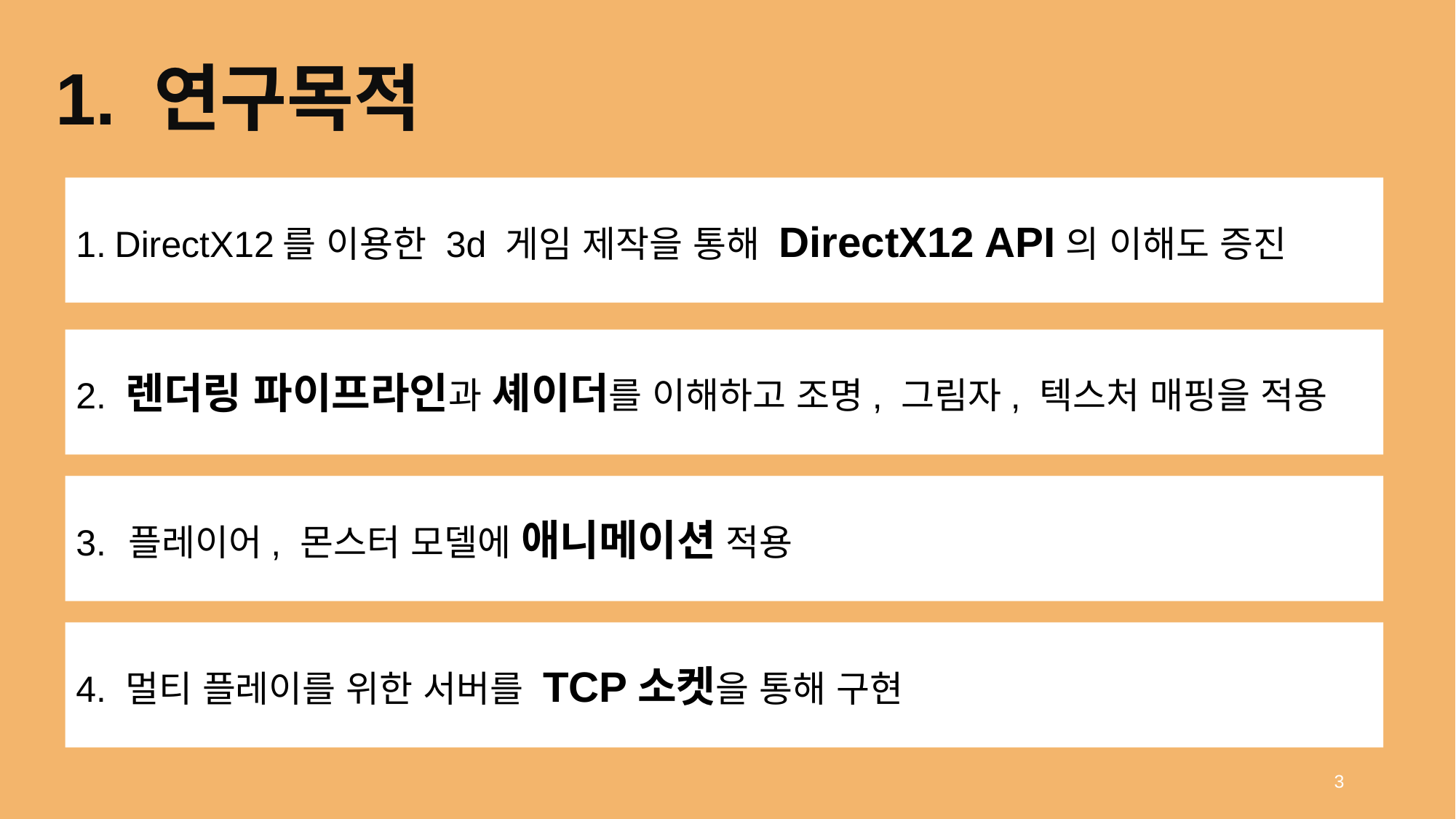

1. 연구목적
1. DirectX12를 이용한 3d 게임 제작을 통해 DirectX12 API의 이해도 증진
2. 렌더링 파이프라인과 셰이더를 이해하고 조명, 그림자, 텍스처 매핑을 적용
3. 플레이어, 몬스터 모델에 애니메이션 적용
4. 멀티 플레이를 위한 서버를 TCP소켓을 통해 구현
3